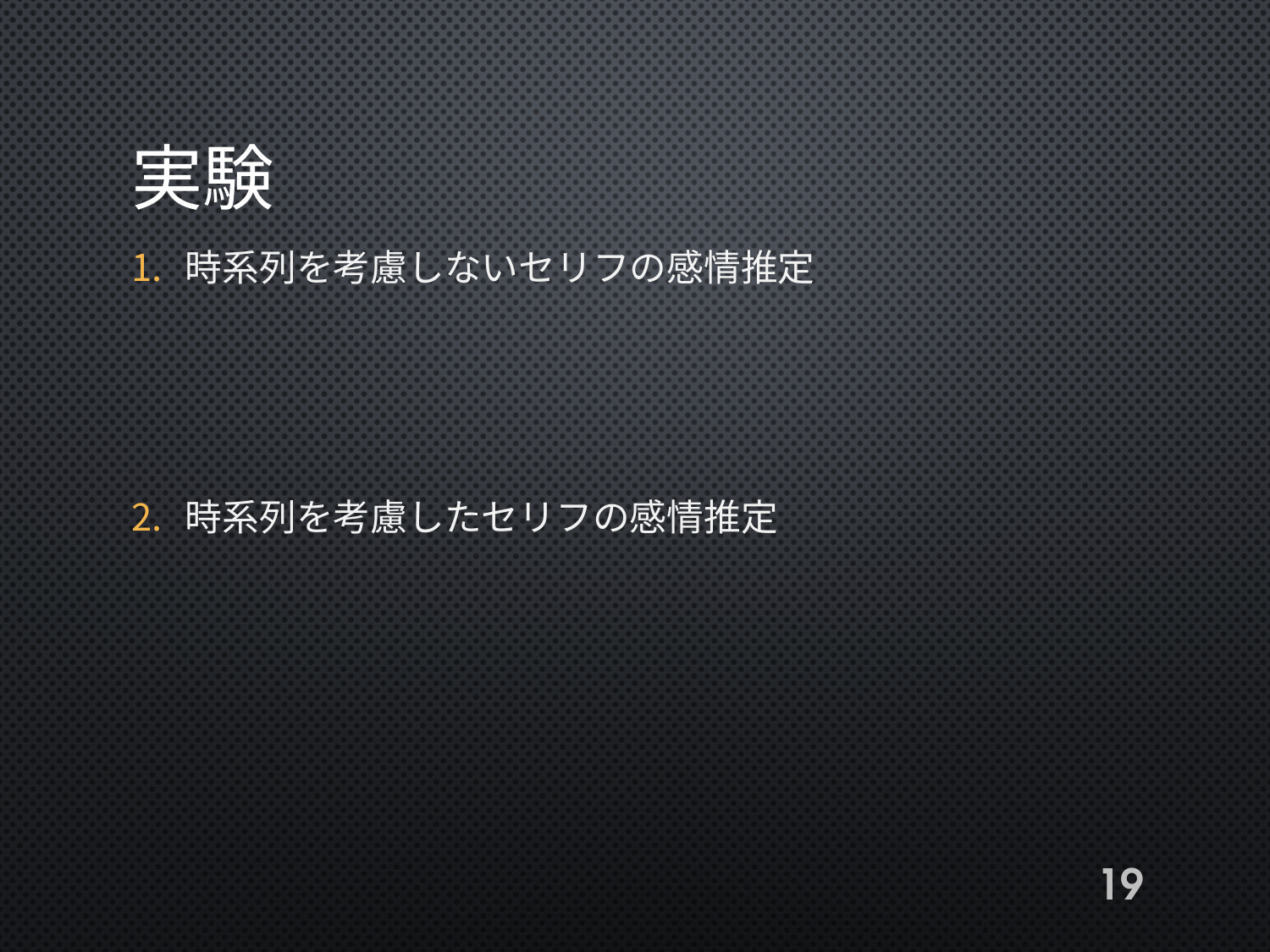

# 実験
時系列を考慮しないセリフの感情推定

時系列を考慮したセリフの感情推定
19